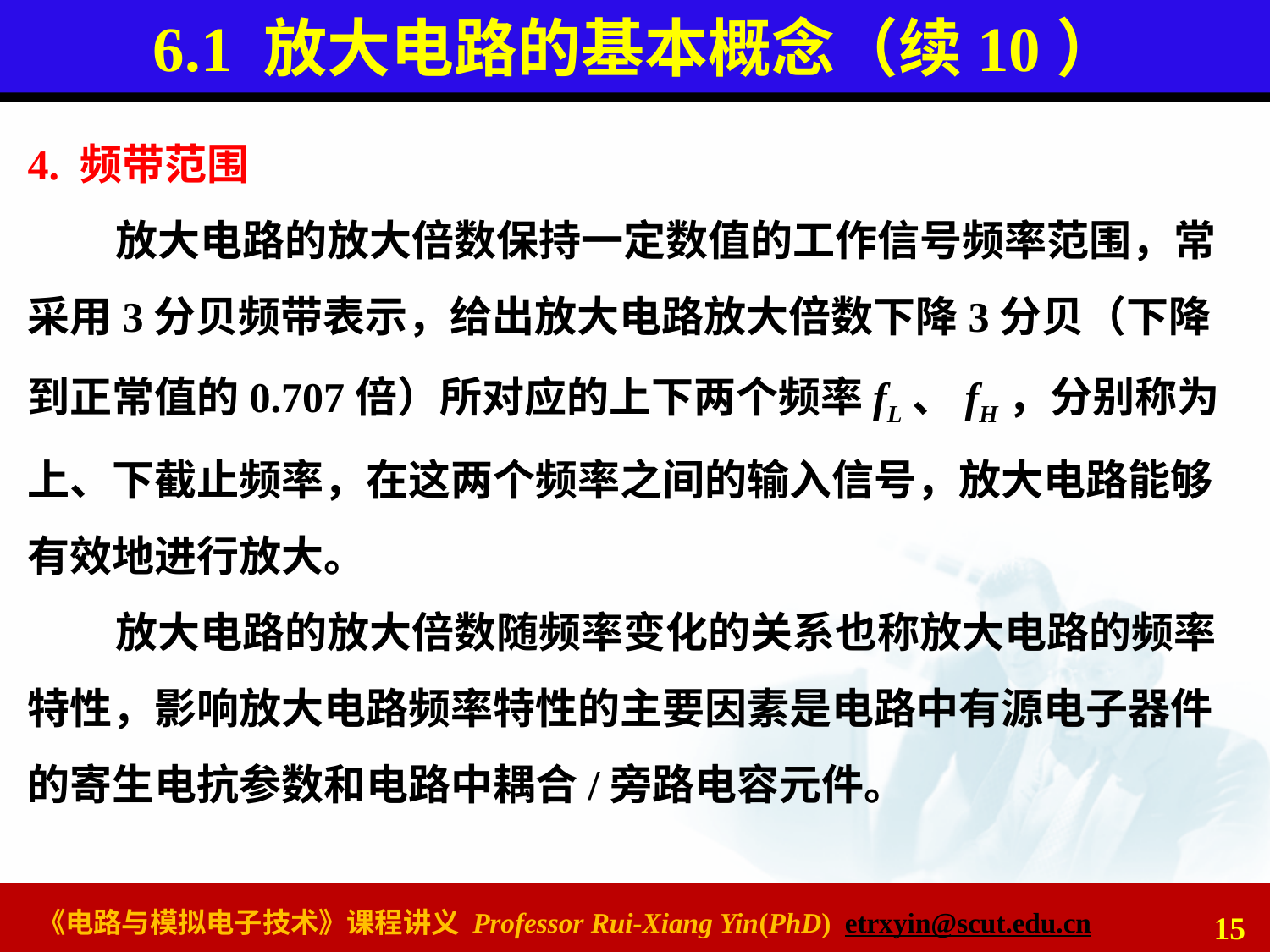

# 6.1 放大电路的基本概念（续10）
4. 频带范围
放大电路的放大倍数保持一定数值的工作信号频率范围，常采用3分贝频带表示，给出放大电路放大倍数下降3分贝（下降到正常值的0.707倍）所对应的上下两个频率fL、fH，分别称为上、下截止频率，在这两个频率之间的输入信号，放大电路能够有效地进行放大。
放大电路的放大倍数随频率变化的关系也称放大电路的频率特性，影响放大电路频率特性的主要因素是电路中有源电子器件的寄生电抗参数和电路中耦合/旁路电容元件。
15